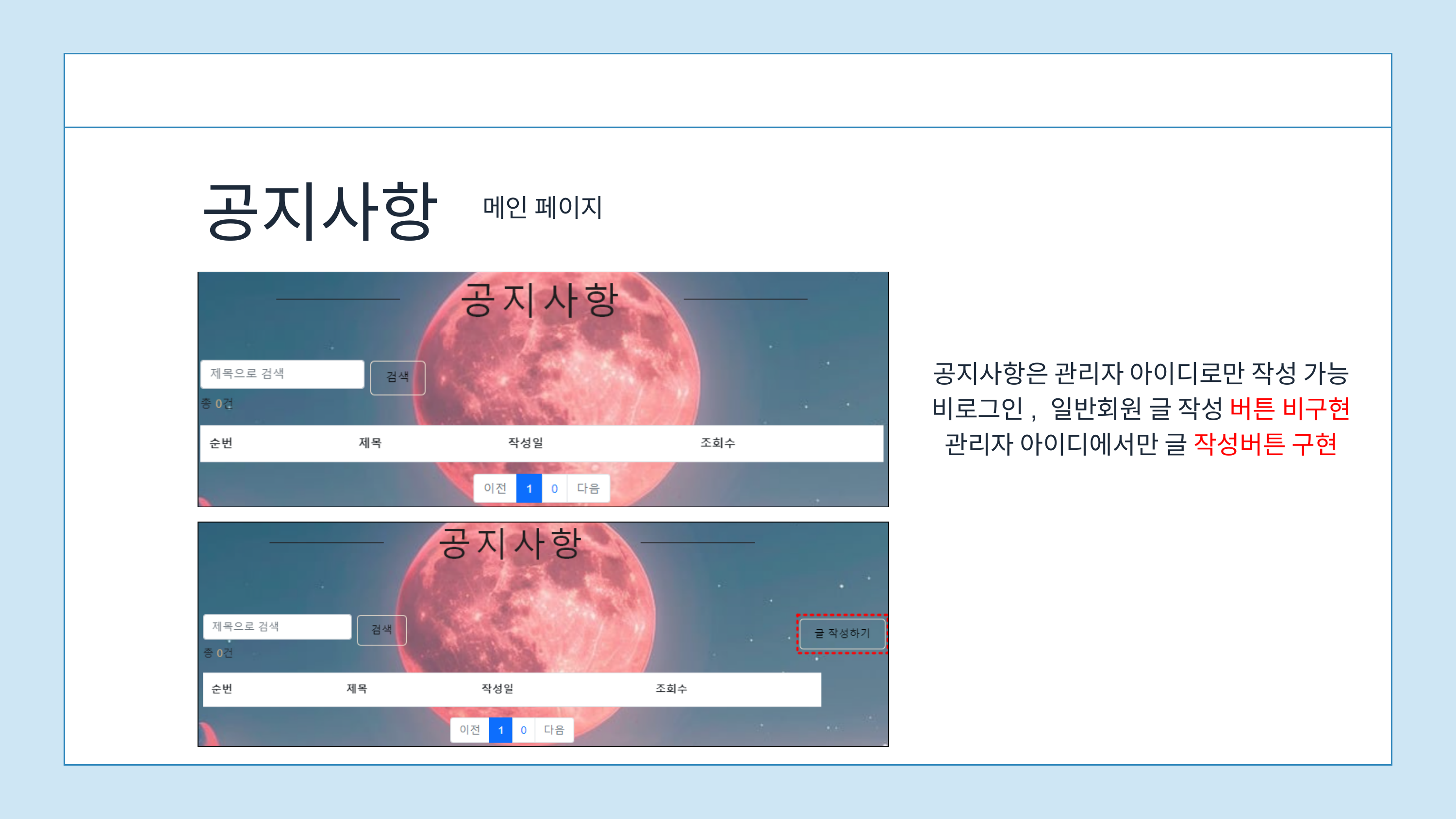

공지사항

메인 페이지

공지사항은 관리자 아이디로만 작성 가능
비로그인, 일반회원 글 작성 버튼 비구현
관리자 아이디에서만 글 작성버튼 구현